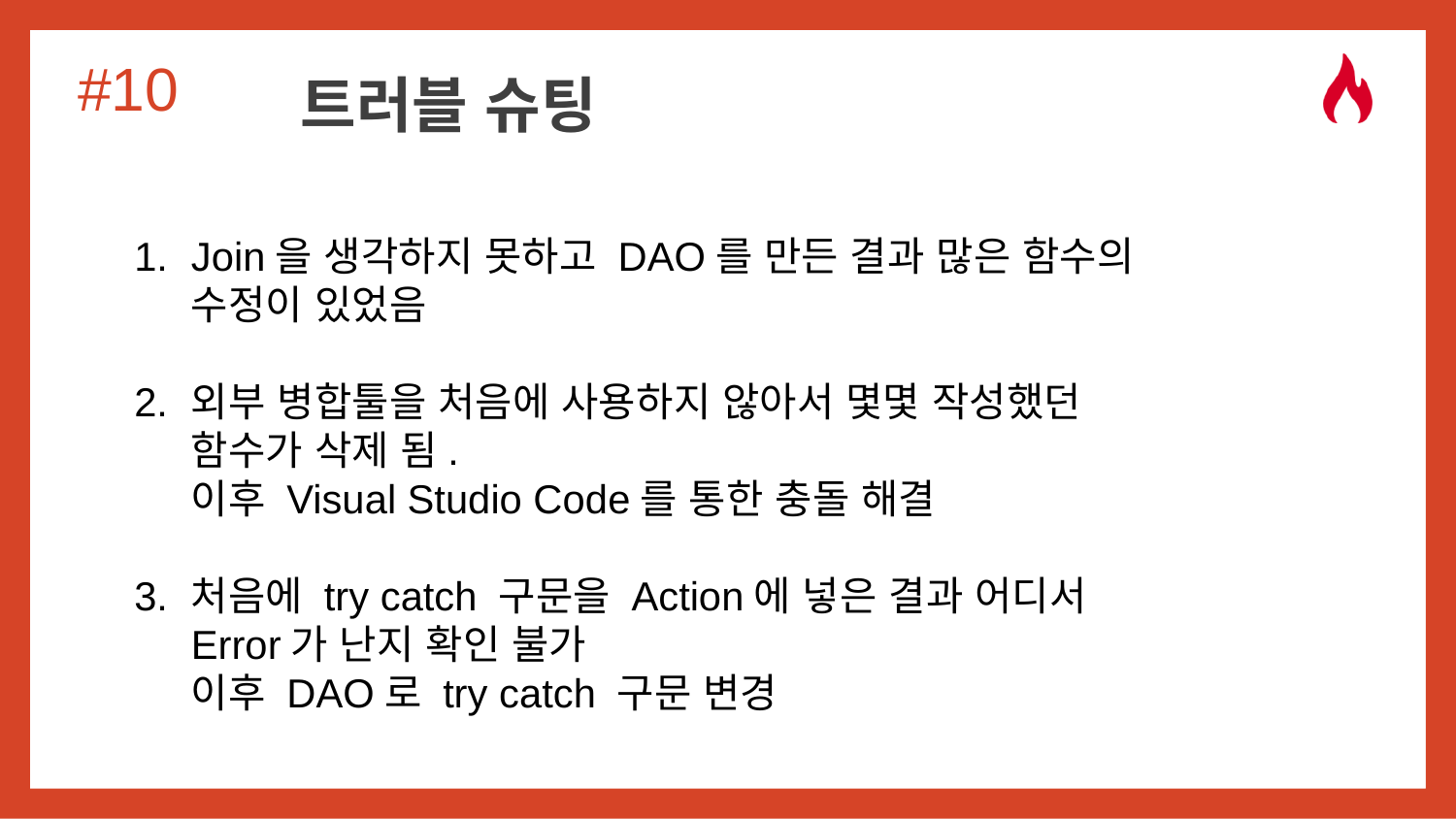

#10
# 트러블 슈팅
Join을 생각하지 못하고 DAO를 만든 결과 많은 함수의 수정이 있었음

외부 병합툴을 처음에 사용하지 않아서 몇몇 작성했던 함수가 삭제 됨.
이후 Visual Studio Code를 통한 충돌 해결

처음에 try catch 구문을 Action에 넣은 결과 어디서 Error가 난지 확인 불가
이후 DAO로 try catch 구문 변경